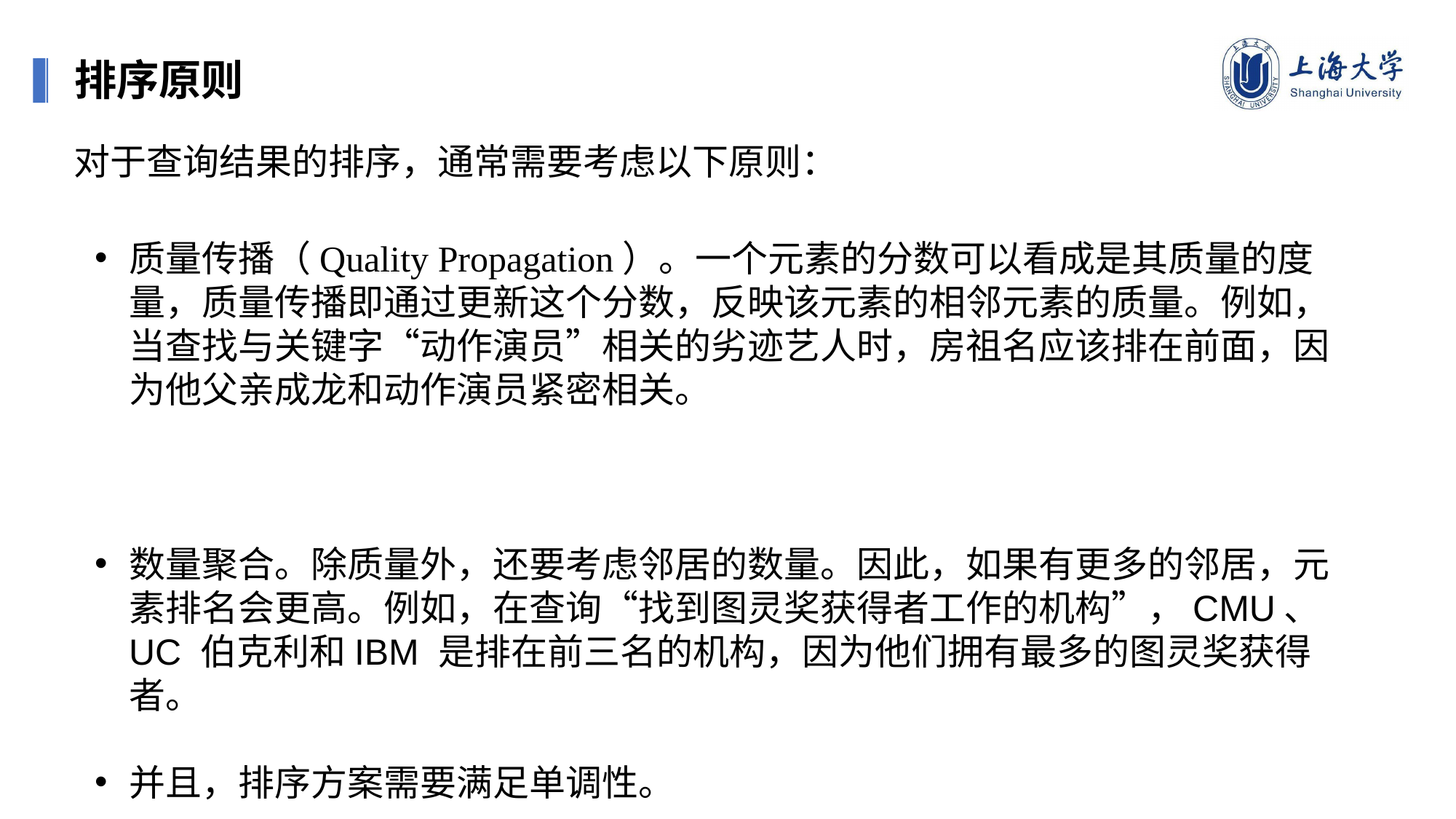

排序原则
对于查询结果的排序，通常需要考虑以下原则：
质量传播（Quality Propagation）。一个元素的分数可以看成是其质量的度量，质量传播即通过更新这个分数，反映该元素的相邻元素的质量。例如，当查找与关键字“动作演员”相关的劣迹艺人时，房祖名应该排在前面，因为他父亲成龙和动作演员紧密相关。

数量聚合。除质量外，还要考虑邻居的数量。因此，如果有更多的邻居，元素排名会更高。例如，在查询“找到图灵奖获得者工作的机构”，CMU、UC 伯克利和IBM 是排在前三名的机构，因为他们拥有最多的图灵奖获得者。

并且，排序方案需要满足单调性。